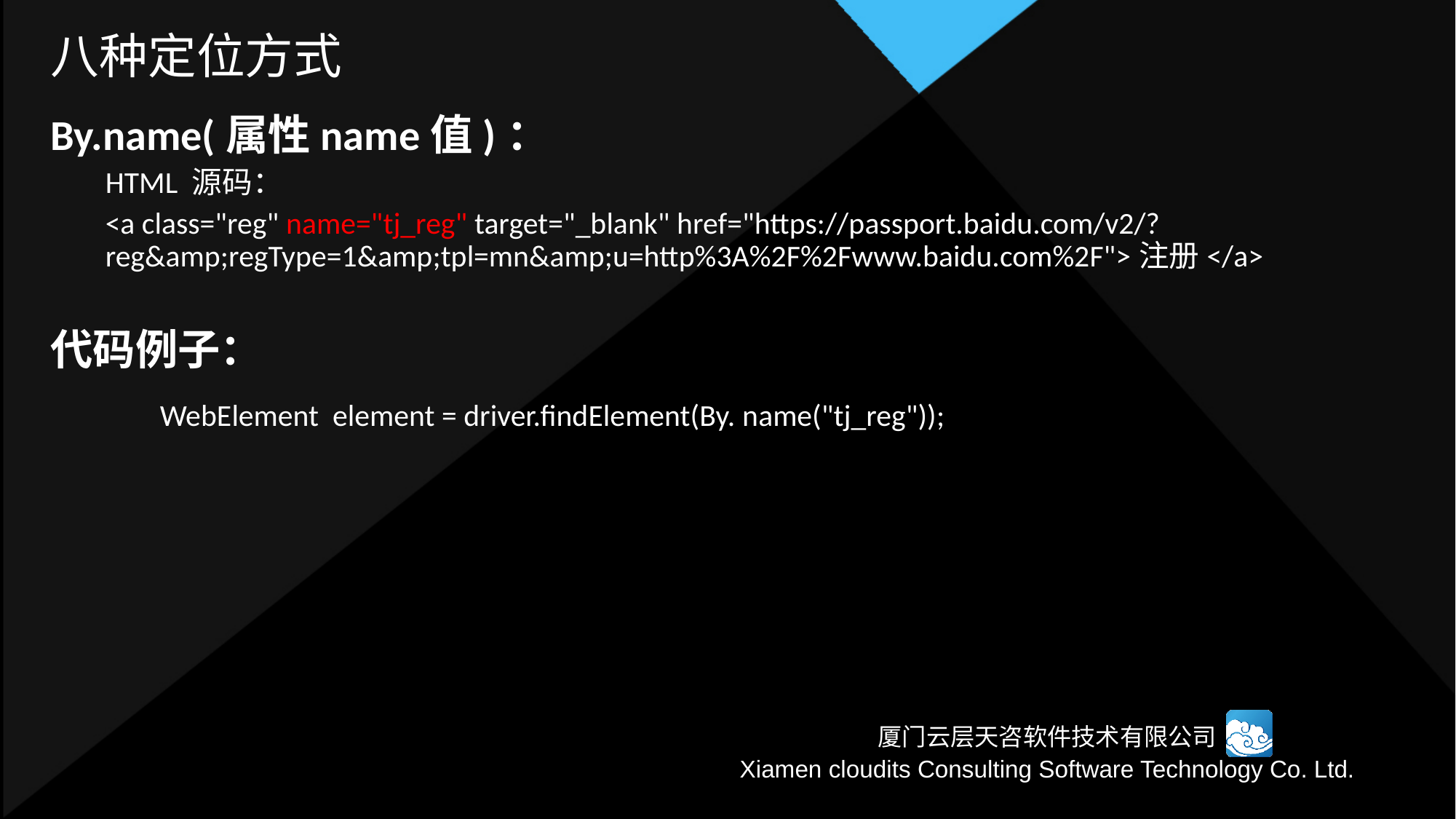

# 八种定位方式
By.name(属性name值)：
HTML 源码：
<a class="reg" name="tj_reg" target="_blank" href="https://passport.baidu.com/v2/?reg&amp;regType=1&amp;tpl=mn&amp;u=http%3A%2F%2Fwww.baidu.com%2F">注册</a>

代码例子：
	WebElement  element = driver.findElement(By. name("tj_reg"));